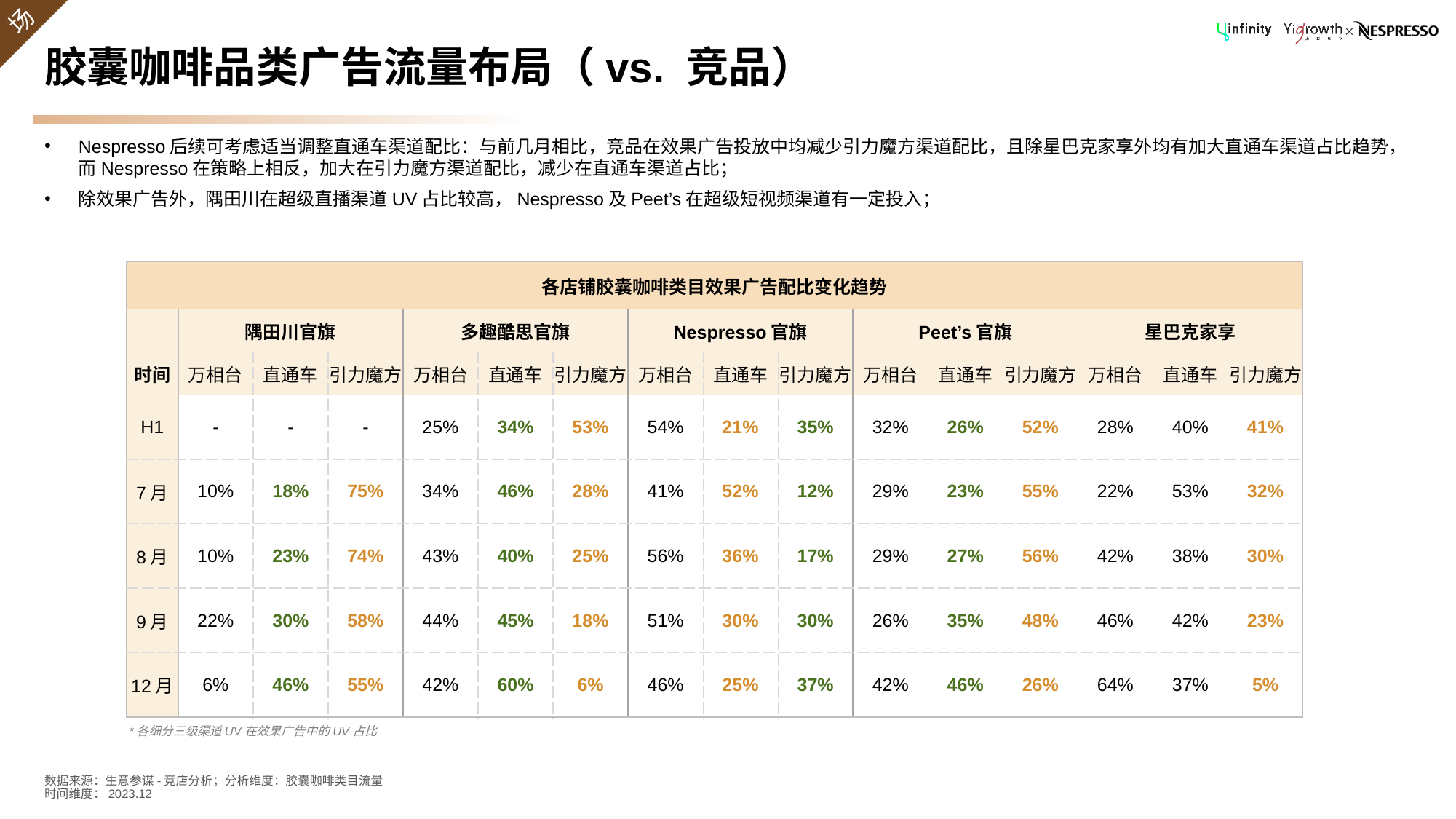

# 胶囊咖啡品类广告流量布局（vs. 竞品）
Nespresso后续可考虑适当调整直通车渠道配比：与前几月相比，竞品在效果广告投放中均减少引力魔方渠道配比，且除星巴克家享外均有加大直通车渠道占比趋势，而Nespresso在策略上相反，加大在引力魔方渠道配比，减少在直通车渠道占比；
除效果广告外，隅田川在超级直播渠道UV占比较高，Nespresso及Peet’s在超级短视频渠道有一定投入；
| 各店铺胶囊咖啡类目效果广告配比变化趋势 |  |  |  |  |  |  |  |  |  |  |  |  |  |  |  |
| --- | --- | --- | --- | --- | --- | --- | --- | --- | --- | --- | --- | --- | --- | --- | --- |
|  | 隅田川官旗 |  |  | 多趣酷思官旗 |  |  | Nespresso官旗 |  |  | Peet’s官旗 |  |  | 星巴克家享 |  |  |
| 时间 | 万相台 | 直通车 | 引力魔方 | 万相台 | 直通车 | 引力魔方 | 万相台 | 直通车 | 引力魔方 | 万相台 | 直通车 | 引力魔方 | 万相台 | 直通车 | 引力魔方 |
| H1 | - | - | - | 25% | 34% | 53% | 54% | 21% | 35% | 32% | 26% | 52% | 28% | 40% | 41% |
| 7月 | 10% | 18% | 75% | 34% | 46% | 28% | 41% | 52% | 12% | 29% | 23% | 55% | 22% | 53% | 32% |
| 8月 | 10% | 23% | 74% | 43% | 40% | 25% | 56% | 36% | 17% | 29% | 27% | 56% | 42% | 38% | 30% |
| 9月 | 22% | 30% | 58% | 44% | 45% | 18% | 51% | 30% | 30% | 26% | 35% | 48% | 46% | 42% | 23% |
| 12月 | 6% | 46% | 55% | 42% | 60% | 6% | 46% | 25% | 37% | 42% | 46% | 26% | 64% | 37% | 5% |
*各细分三级渠道UV在效果广告中的UV占比
数据来源：生意参谋-竞店分析；分析维度：胶囊咖啡类目流量
时间维度：2023.12